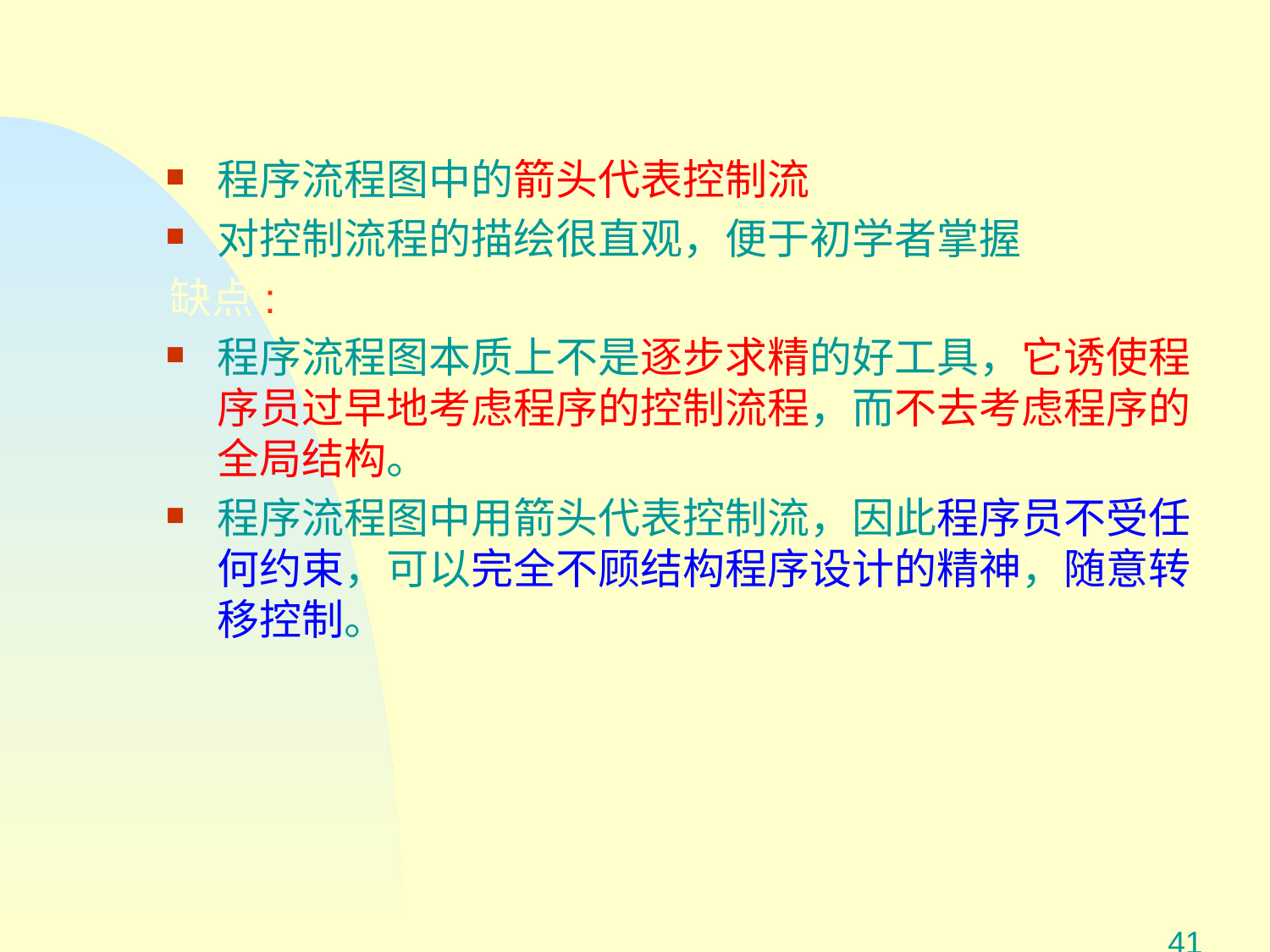

# 程序流程图的特点和缺点
程序流程图中的箭头代表控制流
对控制流程的描绘很直观，便于初学者掌握
缺点:
程序流程图本质上不是逐步求精的好工具，它诱使程序员过早地考虑程序的控制流程，而不去考虑程序的全局结构。
程序流程图中用箭头代表控制流，因此程序员不受任何约束，可以完全不顾结构程序设计的精神，随意转移控制。

41